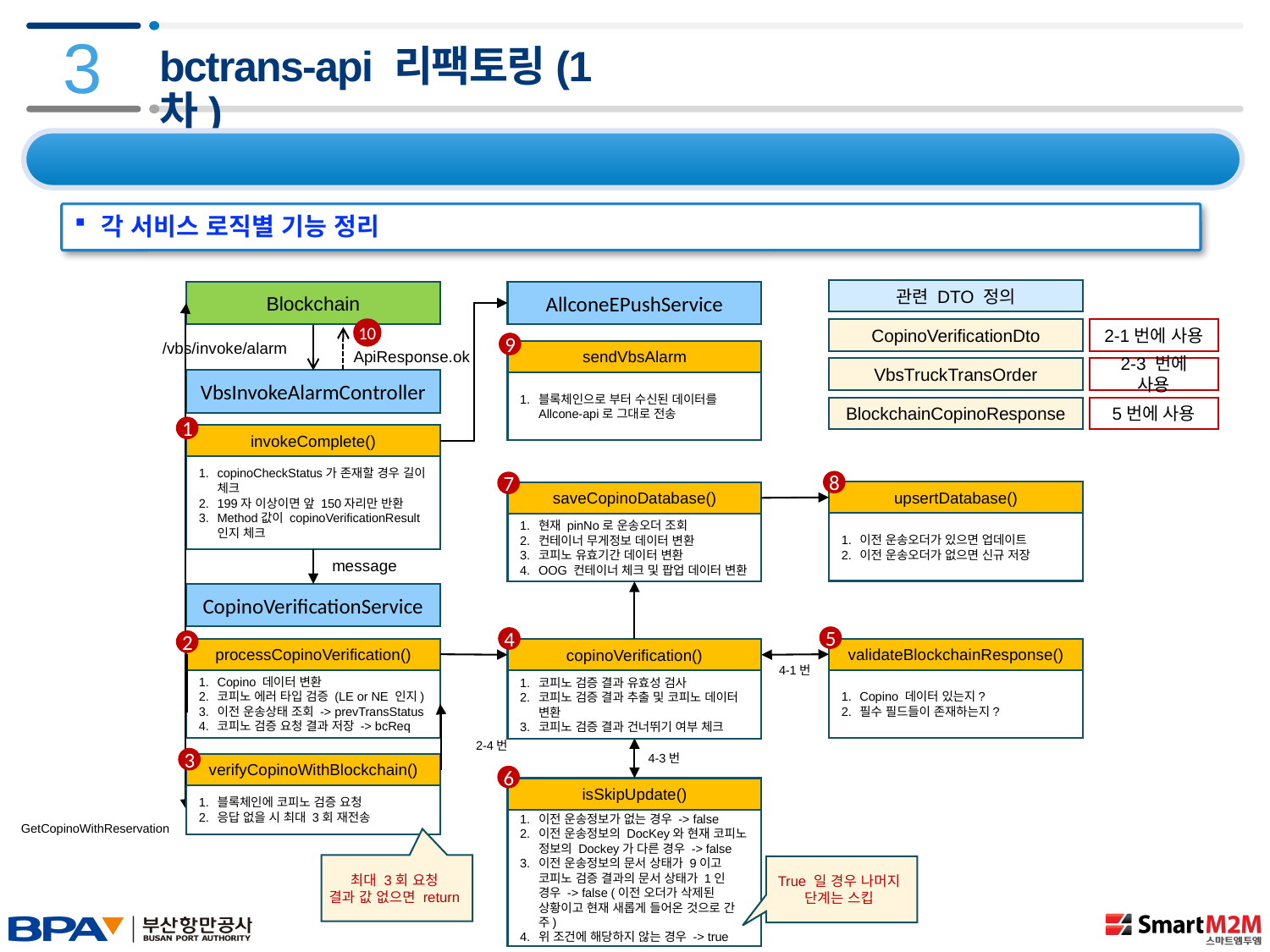

3
# bctrans-api 리팩토링(1차)
3.1 VBS 개선사항 - 운송오더 생성 및 코피노 검증 수정사항 (2/2)
각 서비스 로직별 기능 정리
관련 DTO 정의
AllconeEPushService
Blockchain
10
CopinoVerificationDto
2-1번에 사용
/vbs/invoke/alarm
9
ApiResponse.ok
sendVbsAlarm
VbsTruckTransOrder
2-3 번에 사용
VbsInvokeAlarmController
블록체인으로 부터 수신된 데이터를 Allcone-api로 그대로 전송
BlockchainCopinoResponse
5번에 사용
1
invokeComplete()
copinoCheckStatus가 존재할 경우 길이 체크
199자 이상이면 앞 150자리만 반환
Method값이 copinoVerificationResult 인지 체크
8
7
upsertDatabase()
saveCopinoDatabase()
이전 운송오더가 있으면 업데이트
이전 운송오더가 없으면 신규 저장
현재 pinNo로 운송오더 조회
컨테이너 무게정보 데이터 변환
코피노 유효기간 데이터 변환
OOG 컨테이너 체크 및 팝업 데이터 변환
message
CopinoVerificationService
5
4
2
processCopinoVerification()
validateBlockchainResponse()
copinoVerification()
4-1번
Copino 데이터 변환
코피노 에러 타입 검증 (LE or NE 인지)
이전 운송상태 조회 -> prevTransStatus
코피노 검증 요청 결과 저장 -> bcReq
Copino 데이터 있는지?
필수 필드들이 존재하는지?
코피노 검증 결과 유효성 검사
코피노 검증 결과 추출 및 코피노 데이터 변환
코피노 검증 결과 건너뛰기 여부 체크
2-4번
4-3번
3
verifyCopinoWithBlockchain()
6
isSkipUpdate()
블록체인에 코피노 검증 요청
응답 없을 시 최대 3회 재전송
이전 운송정보가 없는 경우 -> false
이전 운송정보의 DocKey와 현재 코피노 정보의 Dockey가 다른 경우 -> false
이전 운송정보의 문서 상태가 9이고 코피노 검증 결과의 문서 상태가 1인 경우 -> false (이전 오더가 삭제된 상황이고 현재 새롭게 들어온 것으로 간주)
위 조건에 해당하지 않는 경우 -> true
GetCopinoWithReservation
최대 3회 요청
결과 값 없으면 return
True 일 경우 나머지 단계는 스킵
  20